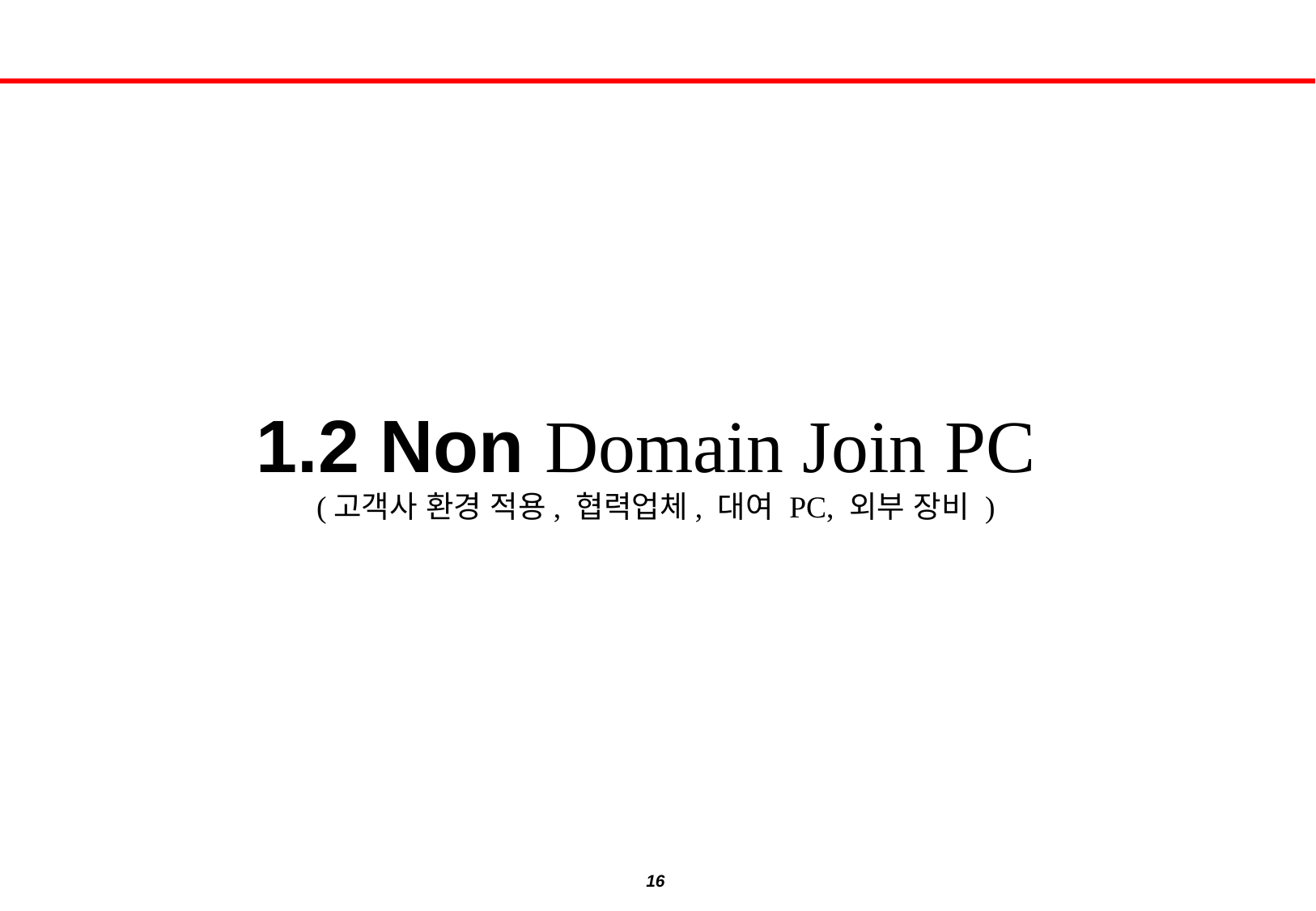

# 1.2 Non Domain Join PC (고객사 환경 적용, 협력업체, 대여 PC, 외부 장비 )